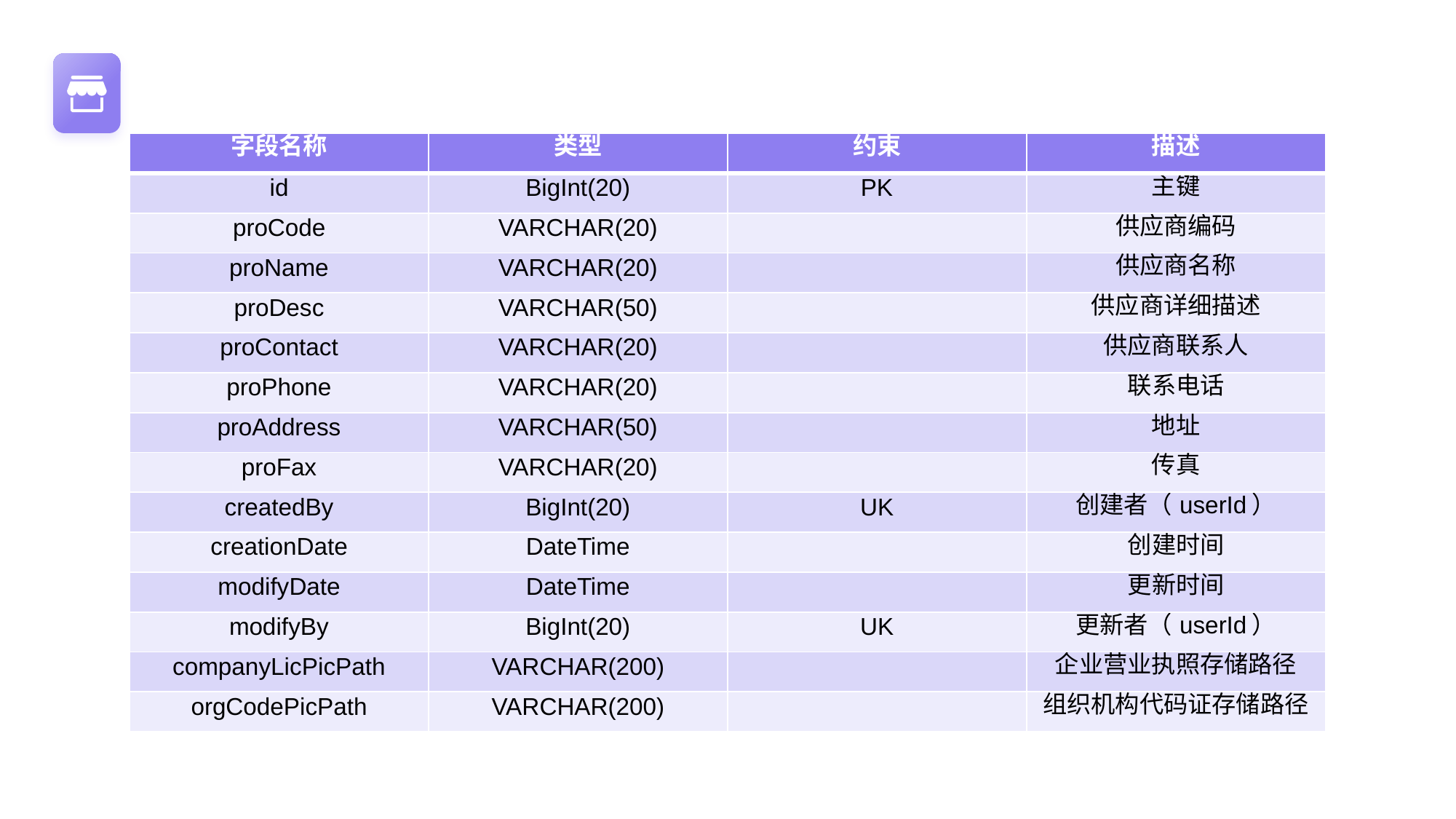

| 字段名称 | 类型 | 约束 | 描述 |
| --- | --- | --- | --- |
| id | BigInt(20) | PK | 主键 |
| proCode | VARCHAR(20) |  | 供应商编码 |
| proName | VARCHAR(20) |  | 供应商名称 |
| proDesc | VARCHAR(50) |  | 供应商详细描述 |
| proContact | VARCHAR(20) |  | 供应商联系人 |
| proPhone | VARCHAR(20) |  | 联系电话 |
| proAddress | VARCHAR(50) |  | 地址 |
| proFax | VARCHAR(20) |  | 传真 |
| createdBy | BigInt(20) | UK | 创建者（userId） |
| creationDate | DateTime |  | 创建时间 |
| modifyDate | DateTime |  | 更新时间 |
| modifyBy | BigInt(20) | UK | 更新者（userId） |
| companyLicPicPath | VARCHAR(200) |  | 企业营业执照存储路径 |
| orgCodePicPath | VARCHAR(200) |  | 组织机构代码证存储路径 |